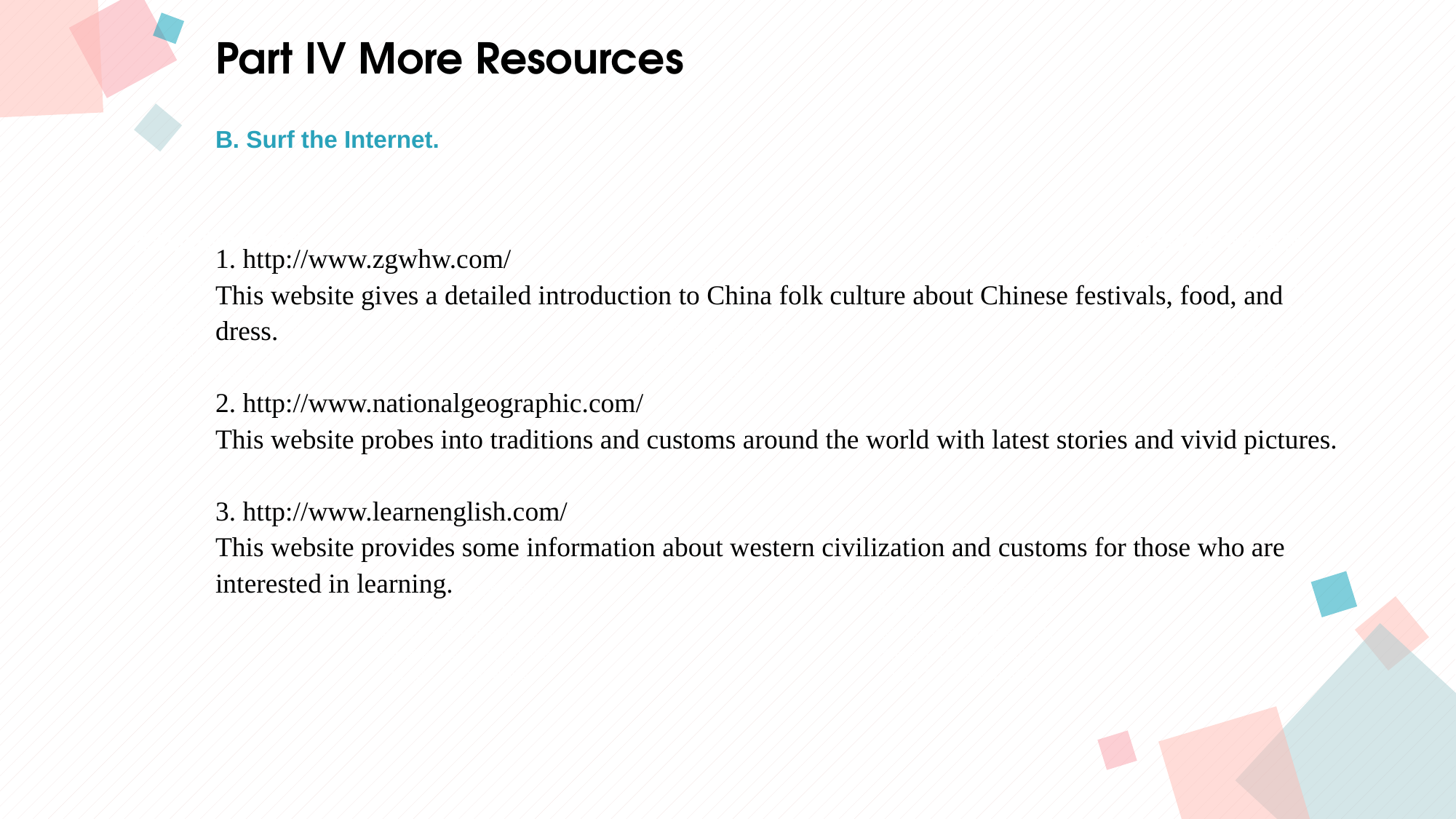

Part IV More Resources
B. Surf the Internet.
点击此处添加标题
点击此处添加标题
1. http://www.zgwhw.com/
This website gives a detailed introduction to China folk culture about Chinese festivals, food, and dress.

2. http://www.nationalgeographic.com/
This website probes into traditions and customs around the world with latest stories and vivid pictures.

3. http://www.learnenglish.com/
This website provides some information about western civilization and customs for those who are interested in learning.
标题数字等都可以通过点击和重新输入进行更改，顶部“开始”面板中可以对字体、字号、颜色等进行修改。建议正文8-14号字，1.3倍字间距。
标题数字等都可以通过点击和重新输入进行更改，顶部“开始”面板中可以对字体、字号、颜色等进行修改。建议正文8-14号字，1.3倍字间距。
标题数字等都可以通过点击和重新输入进行更改，顶部“开始”面板中可以对字体、字号、颜色等进行修改。建议正文8-14号字，1.3倍字间距。
点击此处添加标题
标题数字等都可以通过点击和重新输入进行更改，顶部“开始”面板中可以对字体、字号、颜色等进行修改。建议正文8-14号字，1.3倍字间距。
标题数字等都可以通过点击和重新输入进行更改，顶部“开始”面板中可以对字体、字号、颜色等进行修改。建议正文8-14号字，1.3倍字间距。